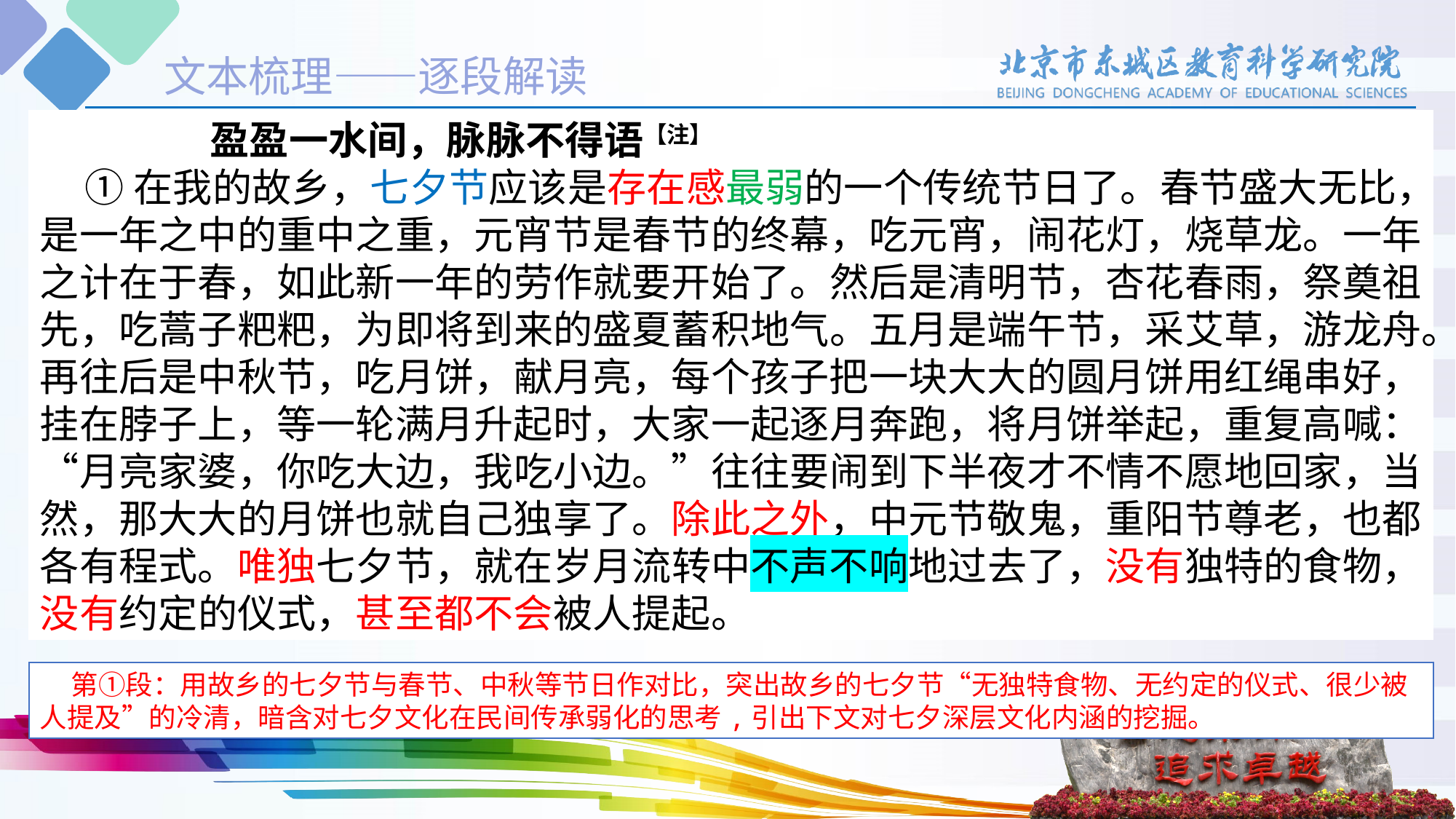

文本梳理——逐段解读
                  盈盈一水间，脉脉不得语【注】
     ①在我的故乡，七夕节应该是存在感最弱的一个传统节日了。春节盛大无比，是一年之中的重中之重，元宵节是春节的终幕，吃元宵，闹花灯，烧草龙。一年之计在于春，如此新一年的劳作就要开始了。然后是清明节，杏花春雨，祭奠祖先，吃蒿子粑粑，为即将到来的盛夏蓄积地气。五月是端午节，采艾草，游龙舟。再往后是中秋节，吃月饼，献月亮，每个孩子把一块大大的圆月饼用红绳串好，挂在脖子上，等一轮满月升起时，大家一起逐月奔跑，将月饼举起，重复高喊：“月亮家婆，你吃大边，我吃小边。”往往要闹到下半夜才不情不愿地回家，当然，那大大的月饼也就自己独享了。除此之外，中元节敬鬼，重阳节尊老，也都各有程式。唯独七夕节，就在岁月流转中不声不响地过去了，没有独特的食物，没有约定的仪式，甚至都不会被人提起。
    第①段：用故乡的七夕节与春节、中秋等节日作对比，突出故乡的七夕节“无独特食物、无约定的仪式、很少被人提及”的冷清，暗含对七夕文化在民间传承弱化的思考,引出下文对七夕深层文化内涵的挖掘。